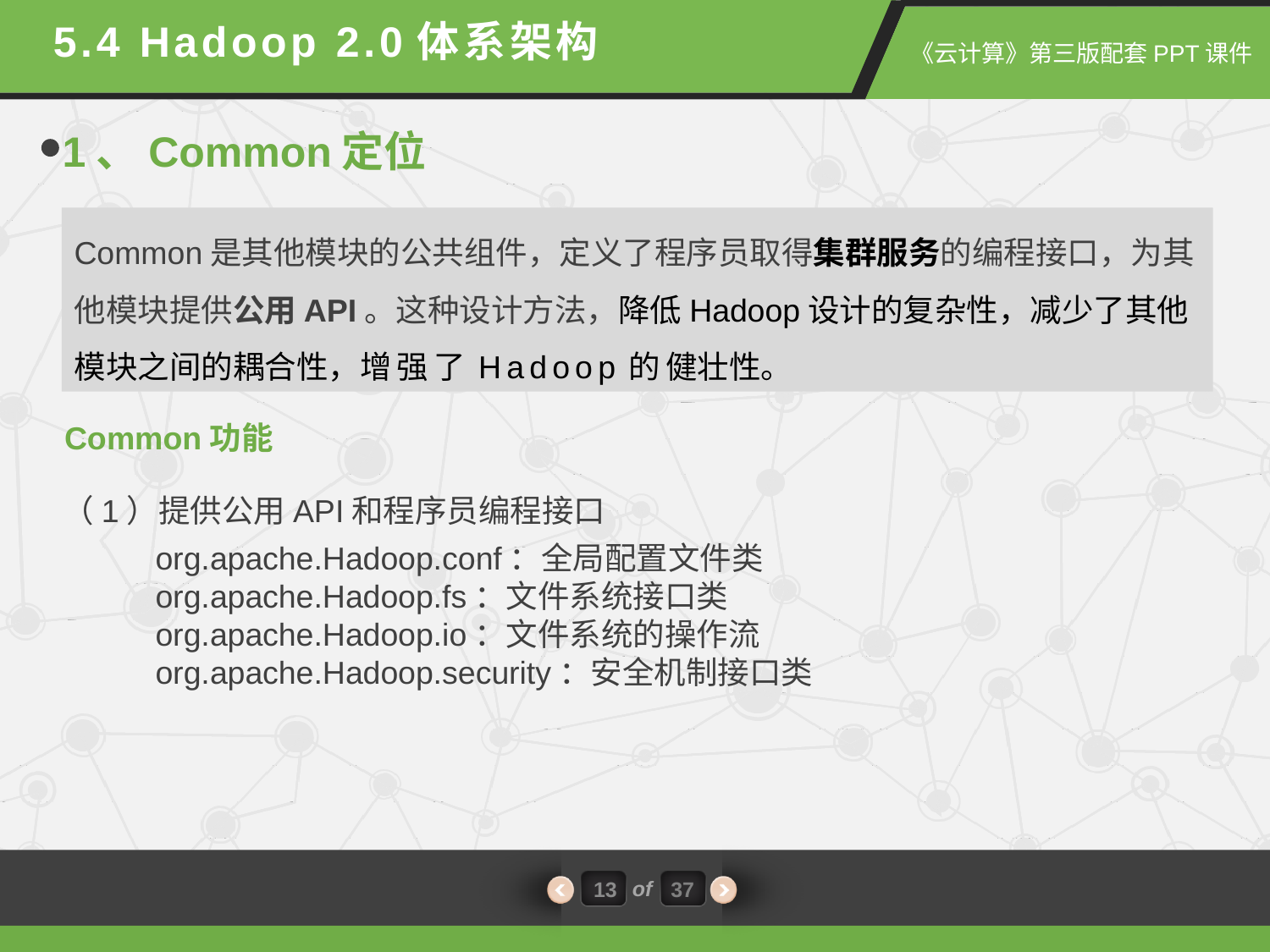

5.4 Hadoop 2.0体系架构
1、Common定位

Common是其他模块的公共组件，定义了程序员取得集群服务的编程接口，为其他模块提供公用API。这种设计方法，降低Hadoop设计的复杂性，减少了其他模块之间的耦合性，增强了Hadoop的健壮性。
Common功能
（1）提供公用API和程序员编程接口
org.apache.Hadoop.conf：全局配置文件类
org.apache.Hadoop.fs：文件系统接口类
org.apache.Hadoop.io：文件系统的操作流
org.apache.Hadoop.security：安全机制接口类
13